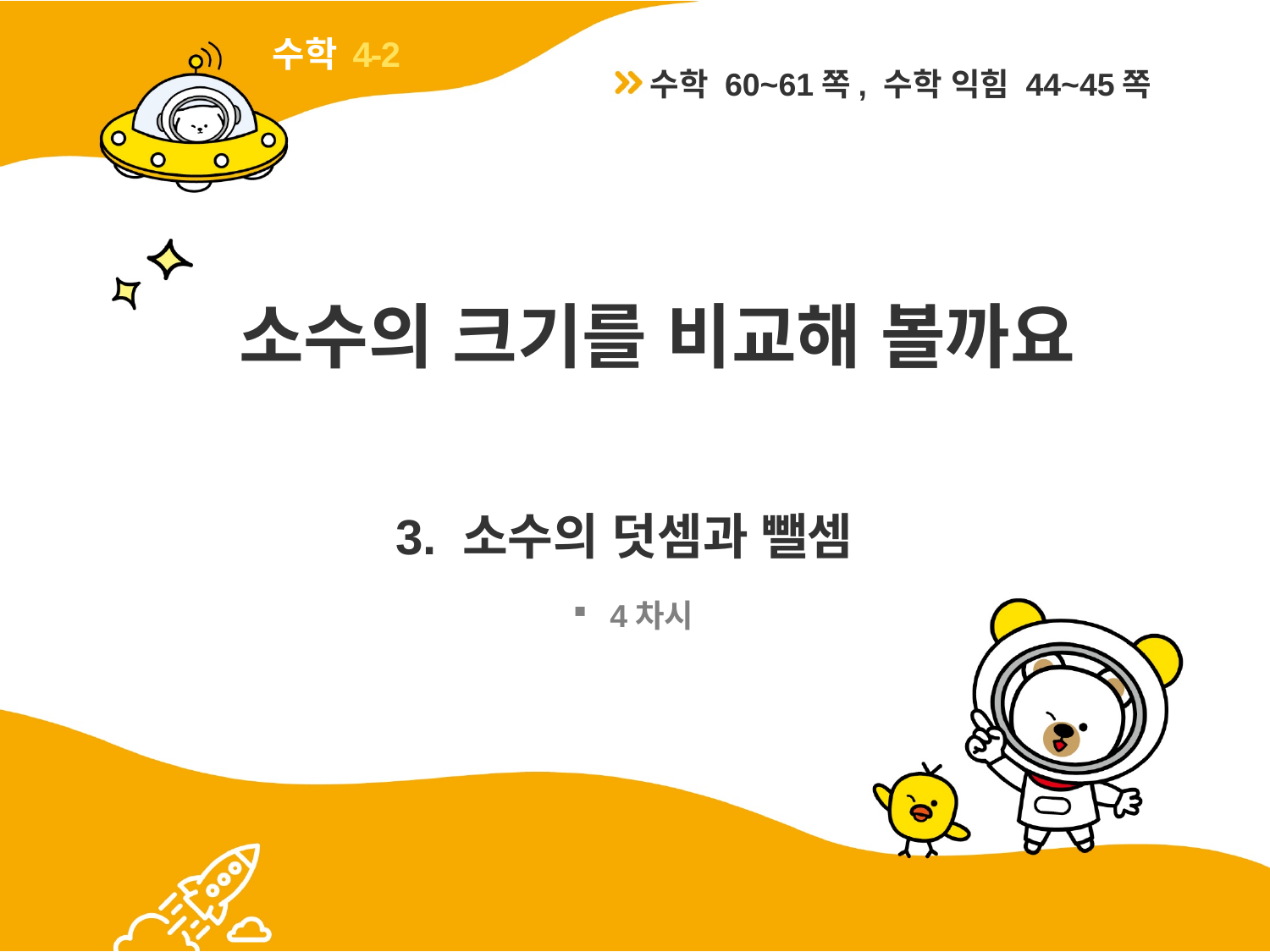

4-2
수학 60~61쪽, 수학 익힘 44~45쪽
# 소수의 크기를 비교해 볼까요
3. 소수의 덧셈과 뺄셈
4차시